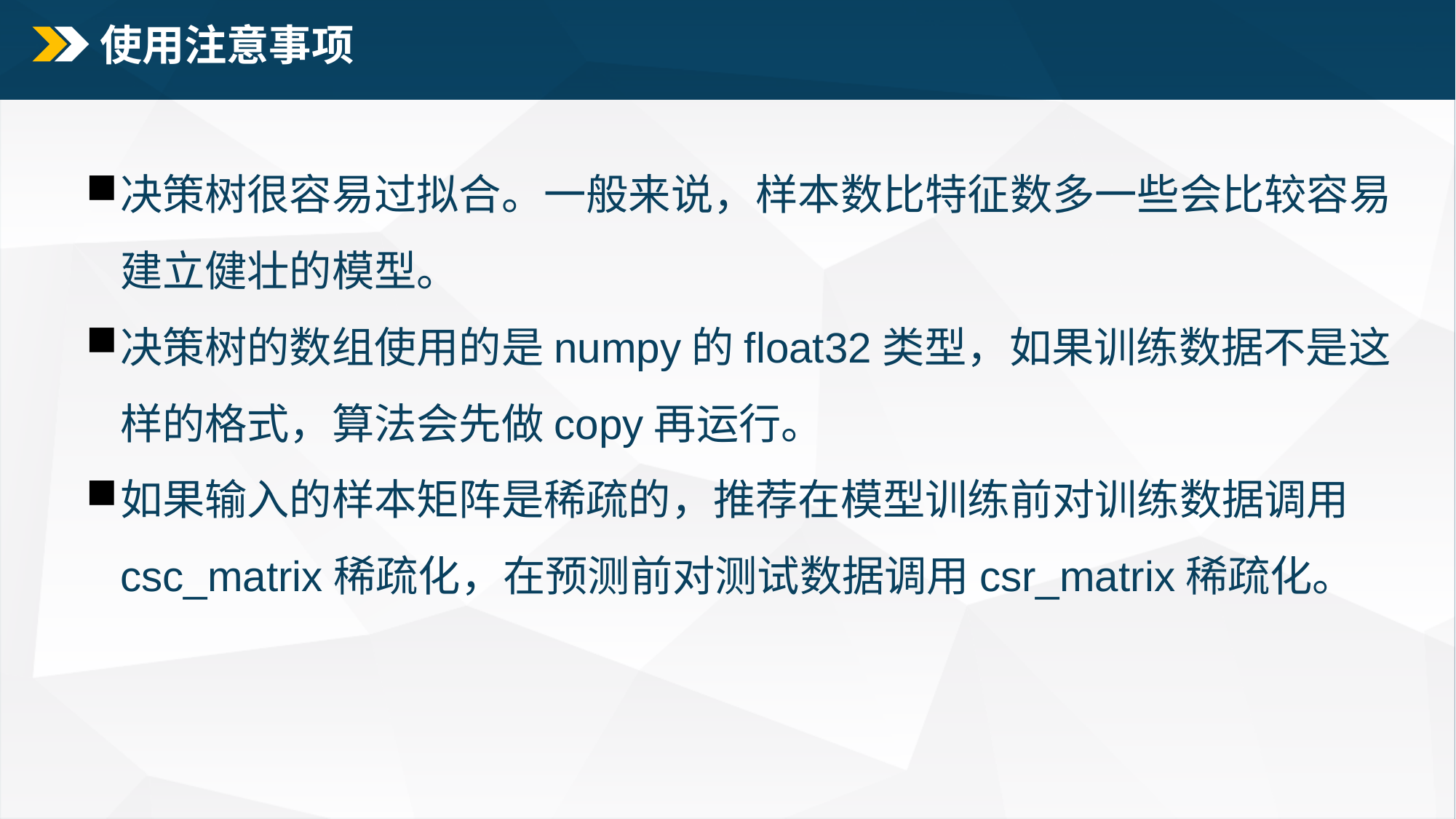

# 使用注意事项
决策树很容易过拟合。一般来说，样本数比特征数多一些会比较容易建立健壮的模型。
决策树的数组使用的是numpy的float32类型，如果训练数据不是这样的格式，算法会先做copy再运行。
如果输入的样本矩阵是稀疏的，推荐在模型训练前对训练数据调用csc_matrix稀疏化，在预测前对测试数据调用csr_matrix稀疏化。